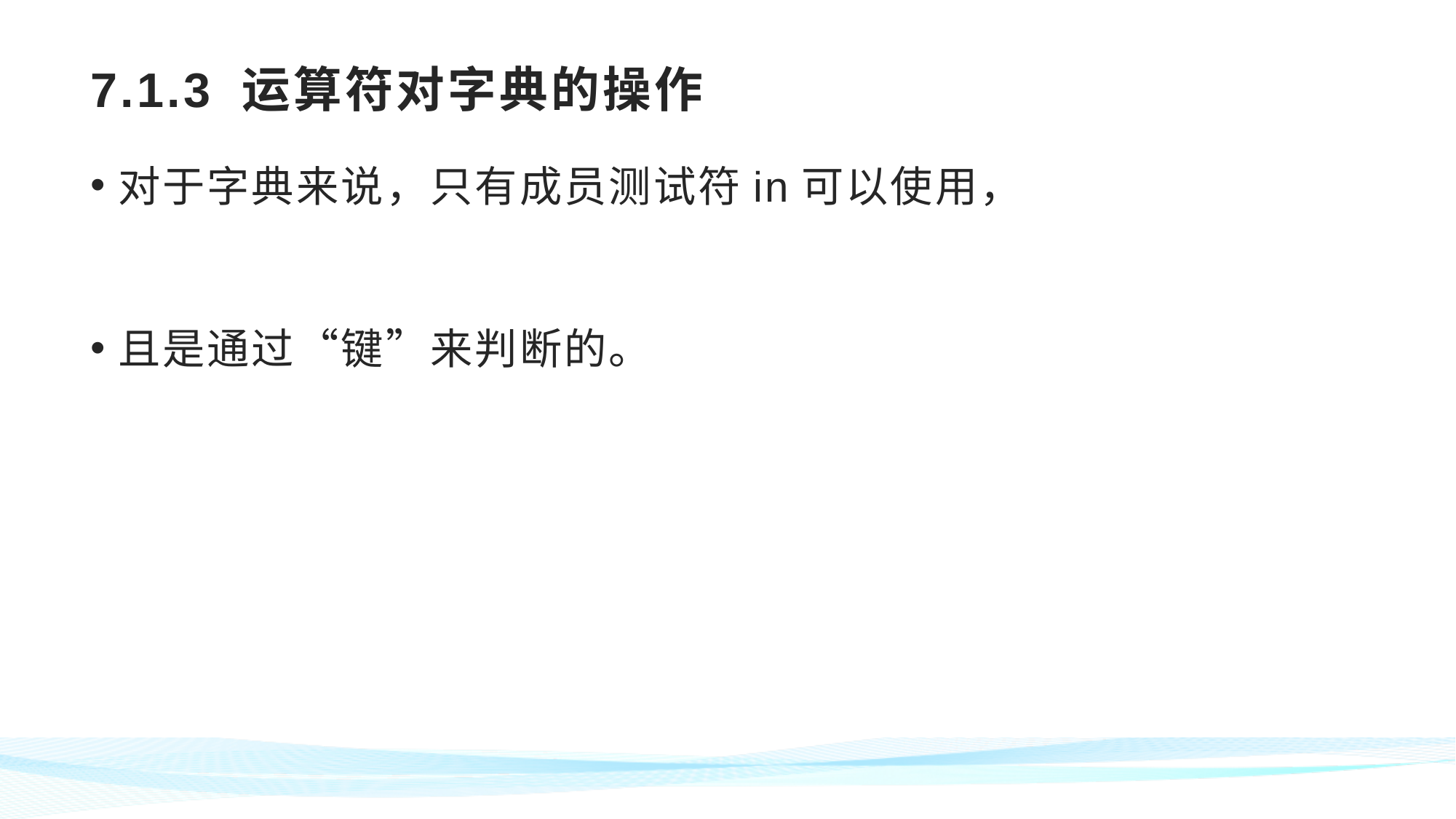

# 7.1.3 运算符对字典的操作
对于字典来说，只有成员测试符in可以使用，

且是通过“键”来判断的。
17